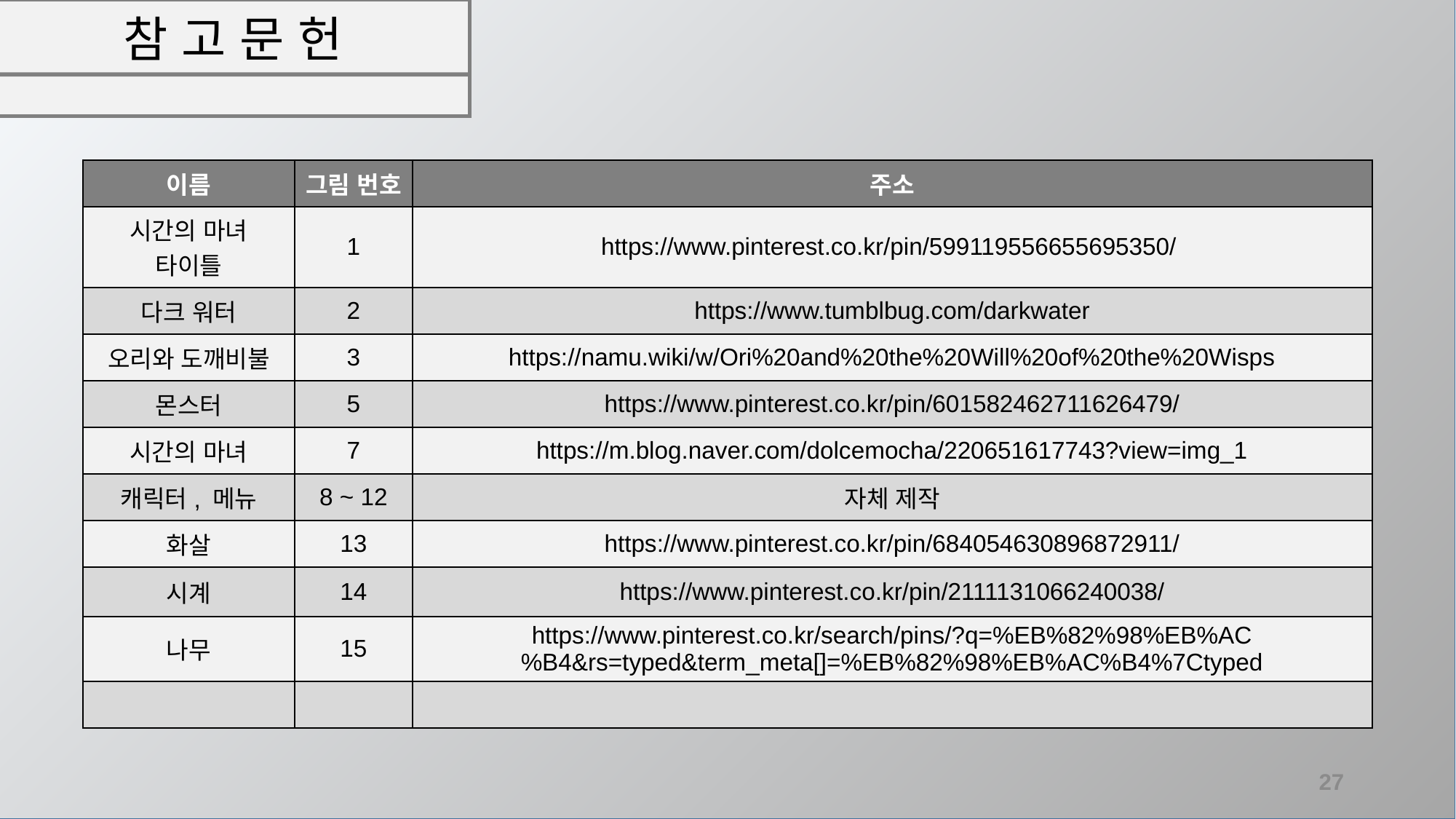

# 참 고 문 헌
| 이름 | 그림 번호 | 주소 |
| --- | --- | --- |
| 시간의 마녀 타이틀 | 1 | https://www.pinterest.co.kr/pin/599119556655695350/ |
| 다크 워터 | 2 | https://www.tumblbug.com/darkwater |
| 오리와 도깨비불 | 3 | https://namu.wiki/w/Ori%20and%20the%20Will%20of%20the%20Wisps |
| 몬스터 | 5 | https://www.pinterest.co.kr/pin/601582462711626479/ |
| 시간의 마녀 | 7 | https://m.blog.naver.com/dolcemocha/220651617743?view=img\_1 |
| 캐릭터, 메뉴 | 8 ~ 12 | 자체 제작 |
| 화살 | 13 | https://www.pinterest.co.kr/pin/684054630896872911/ |
| 시계 | 14 | https://www.pinterest.co.kr/pin/2111131066240038/ |
| 나무 | 15 | https://www.pinterest.co.kr/search/pins/?q=%EB%82%98%EB%AC%B4&rs=typed&term\_meta[]=%EB%82%98%EB%AC%B4%7Ctyped |
|  |  |  |
27